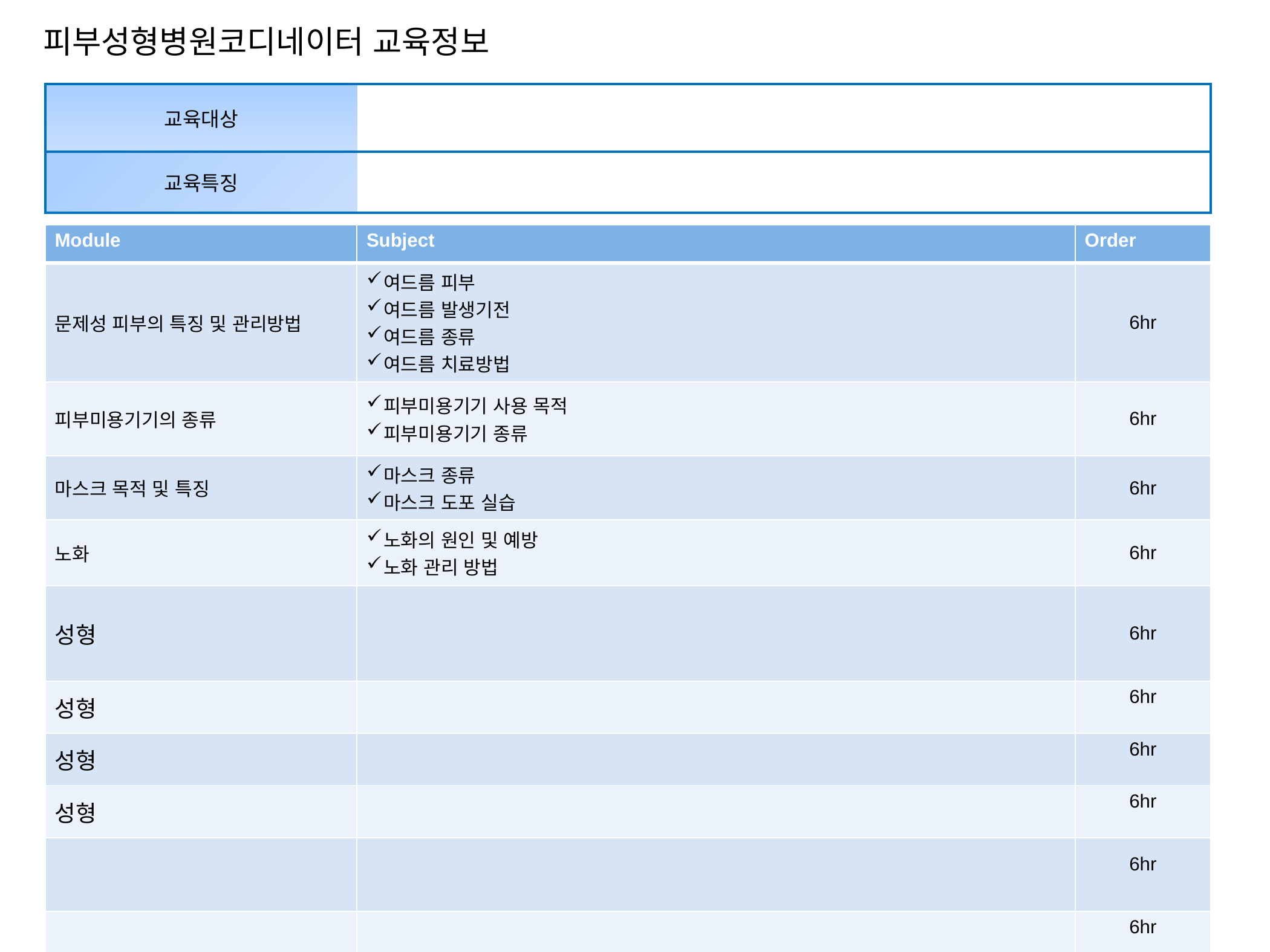

피부성형병원코디네이터 교육정보
| 교육대상 |  |
| --- | --- |
| 교육특징 |  |
| Module | Subject | Order |
| --- | --- | --- |
| 문제성 피부의 특징 및 관리방법 | 여드름 피부 여드름 발생기전 여드름 종류 여드름 치료방법 | 6hr |
| 피부미용기기의 종류 | 피부미용기기 사용 목적 피부미용기기 종류 | 6hr |
| 마스크 목적 및 특징 | 마스크 종류 마스크 도포 실습 | 6hr |
| 노화 | 노화의 원인 및 예방 노화 관리 방법 | 6hr |
| 성형 |  | 6hr |
| 성형 |  | 6hr |
| 성형 |  | 6hr |
| 성형 |  | 6hr |
|  |  | 6hr |
|  |  | 6hr |